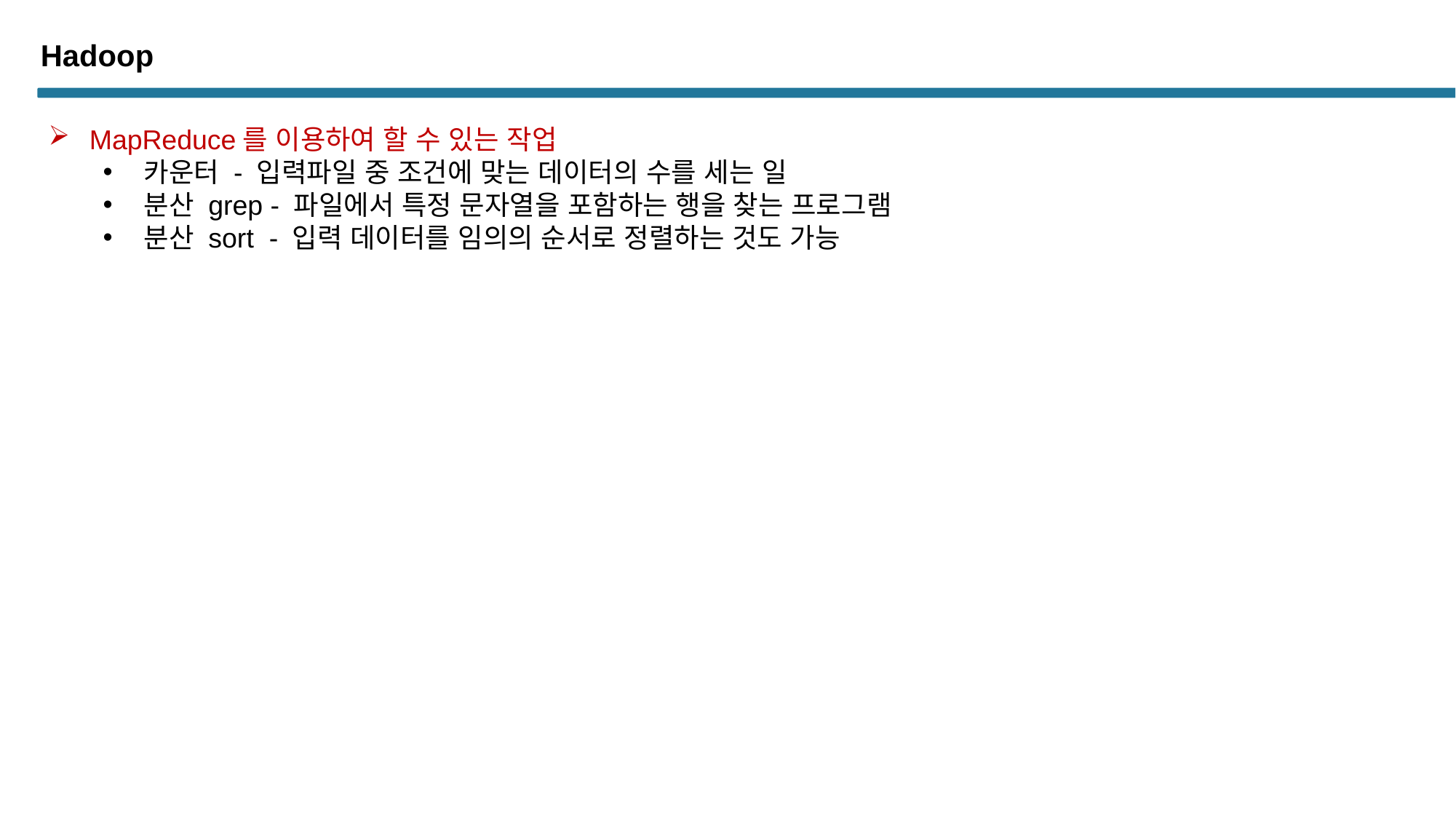

# Hadoop
MapReduce를 이용하여 할 수 있는 작업
카운터 - 입력파일 중 조건에 맞는 데이터의 수를 세는 일
분산 grep - 파일에서 특정 문자열을 포함하는 행을 찾는 프로그램
분산 sort  - 입력 데이터를 임의의 순서로 정렬하는 것도 가능